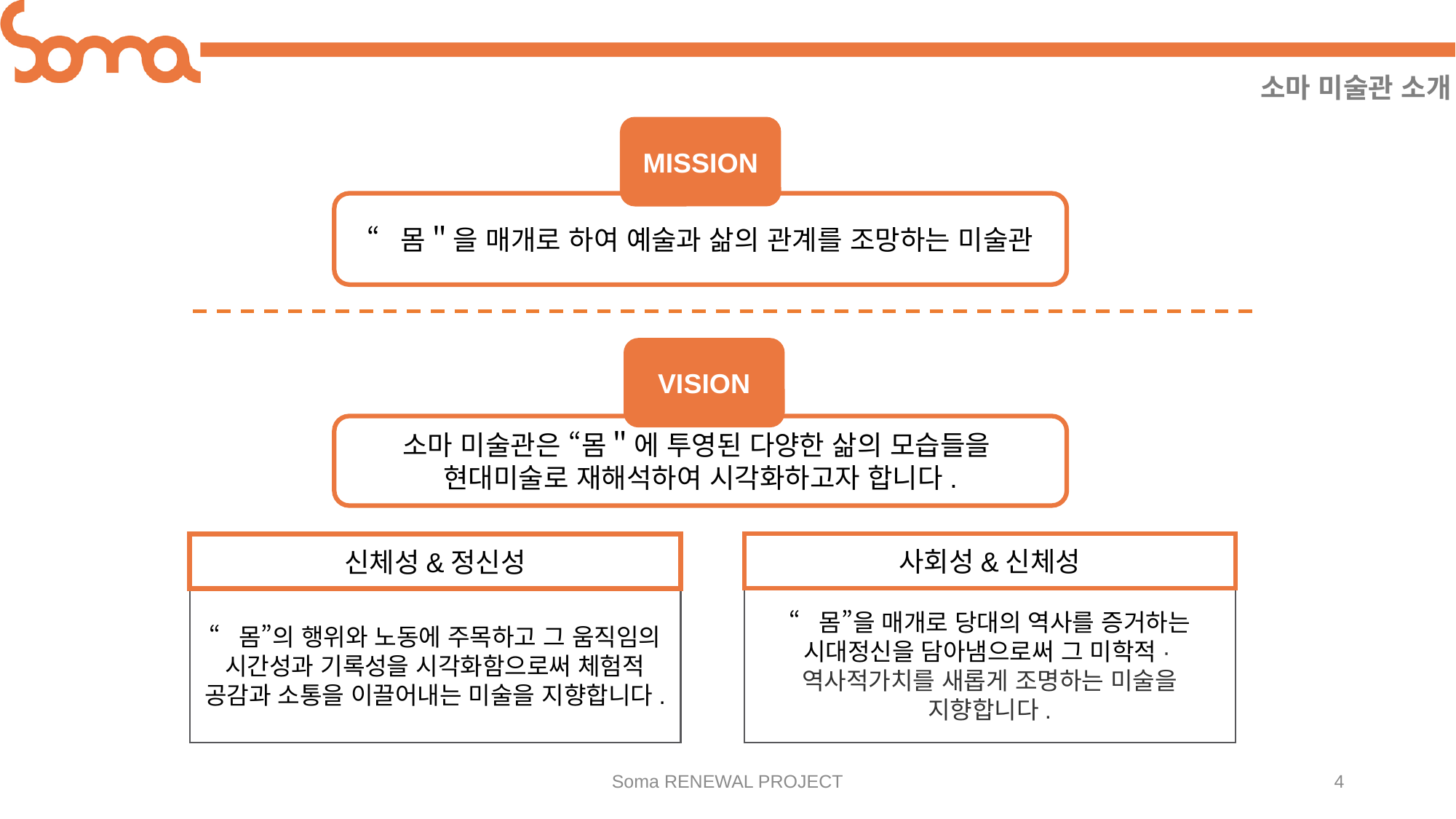

소마 미술관 소개
MISSION
“몸＂을 매개로 하여 예술과 삶의 관계를 조망하는 미술관
VISION
소마 미술관은 “몸＂에 투영된 다양한 삶의 모습들을
현대미술로 재해석하여 시각화하고자 합니다.
사회성&신체성
“몸”을 매개로 당대의 역사를 증거하는 시대정신을 담아냄으로써 그 미학적·역사적가치를 새롭게 조명하는 미술을 지향합니다.
신체성&정신성
“몸”의 행위와 노동에 주목하고 그 움직임의 시간성과 기록성을 시각화함으로써 체험적 공감과 소통을 이끌어내는 미술을 지향합니다.
Soma RENEWAL PROJECT
4